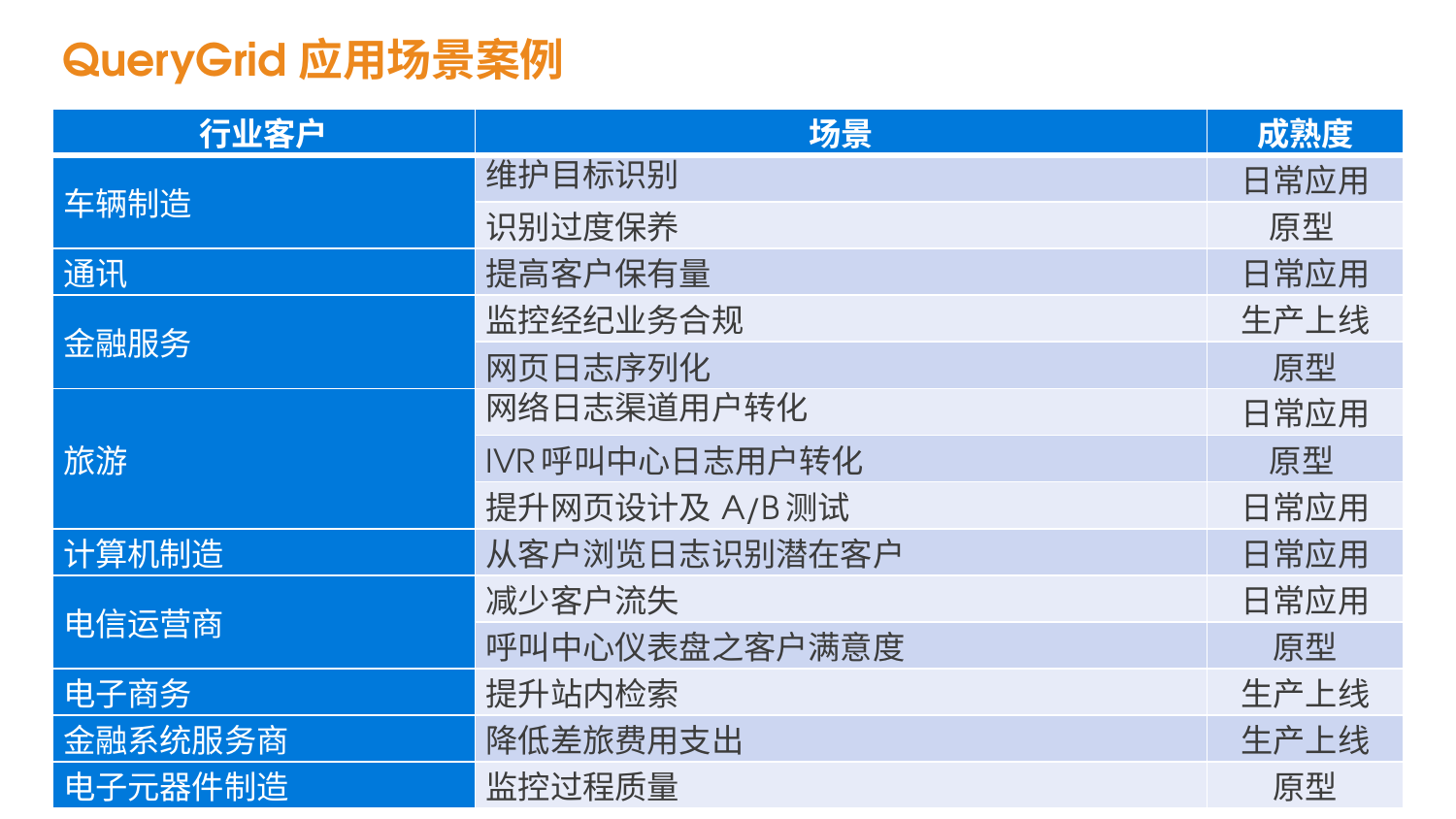

# QueryGrid应用场景案例
| 行业客户 | 场景 | 成熟度 |
| --- | --- | --- |
| 车辆制造 | 维护目标识别 | 日常应用 |
|  | 识别过度保养 | 原型 |
| 通讯 | 提高客户保有量 | 日常应用 |
| 金融服务 | 监控经纪业务合规 | 生产上线 |
|  | 网页日志序列化 | 原型 |
| 旅游 | 网络日志渠道用户转化 | 日常应用 |
|  | IVR呼叫中心日志用户转化 | 原型 |
|  | 提升网页设计及A/B测试 | 日常应用 |
| 计算机制造 | 从客户浏览日志识别潜在客户 | 日常应用 |
| 电信运营商 | 减少客户流失 | 日常应用 |
|  | 呼叫中心仪表盘之客户满意度 | 原型 |
| 电子商务 | 提升站内检索 | 生产上线 |
| 金融系统服务商 | 降低差旅费用支出 | 生产上线 |
| 电子元器件制造 | 监控过程质量 | 原型 |